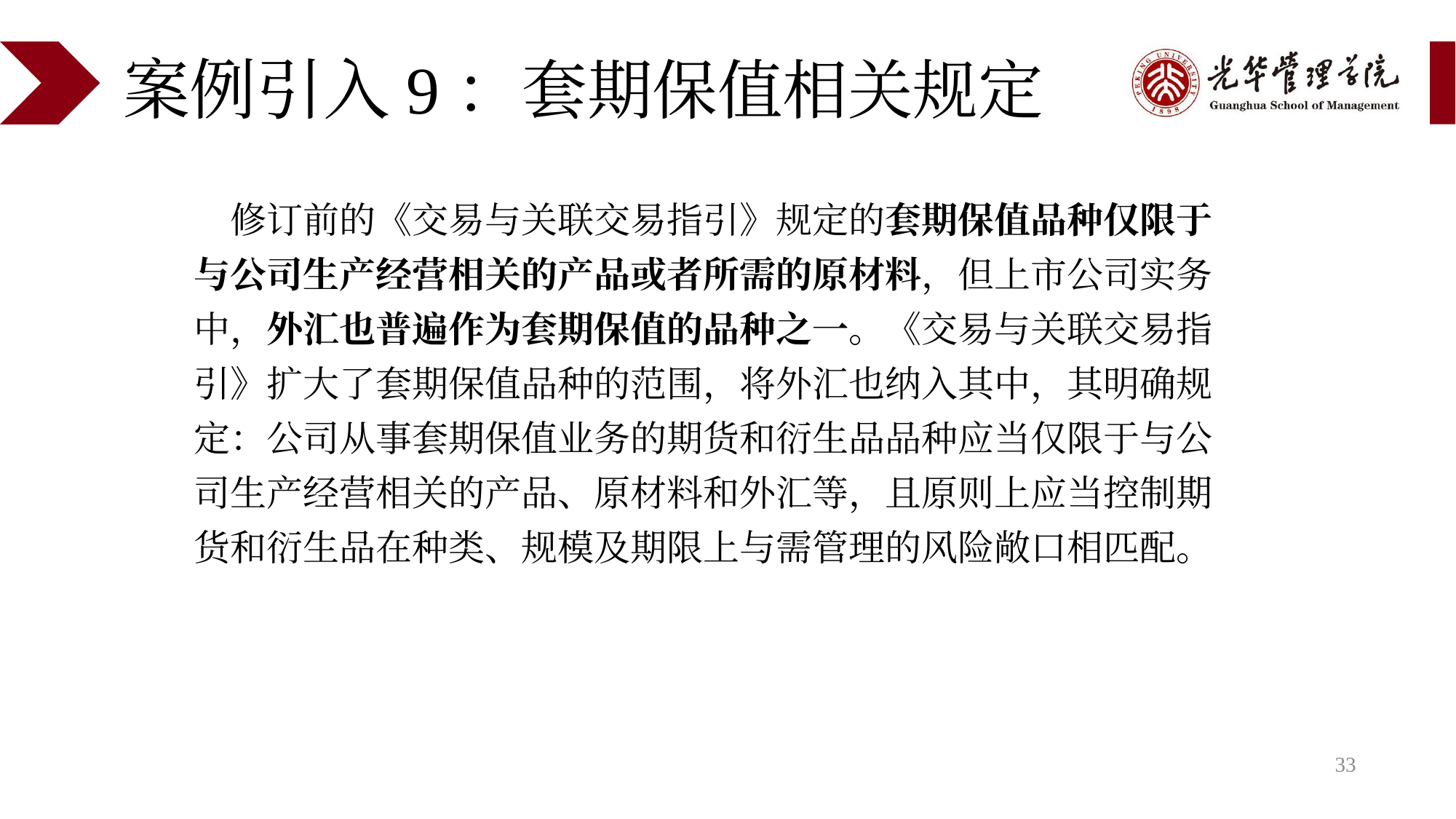

# 案例引入9：套期保值相关规定
修订前的《交易与关联交易指引》规定的套期保值品种仅限于与公司生产经营相关的产品或者所需的原材料，但上市公司实务中，外汇也普遍作为套期保值的品种之一。《交易与关联交易指引》扩大了套期保值品种的范围，将外汇也纳入其中，其明确规定：公司从事套期保值业务的期货和衍生品品种应当仅限于与公司生产经营相关的产品、原材料和外汇等，且原则上应当控制期货和衍生品在种类、规模及期限上与需管理的风险敞口相匹配。

33